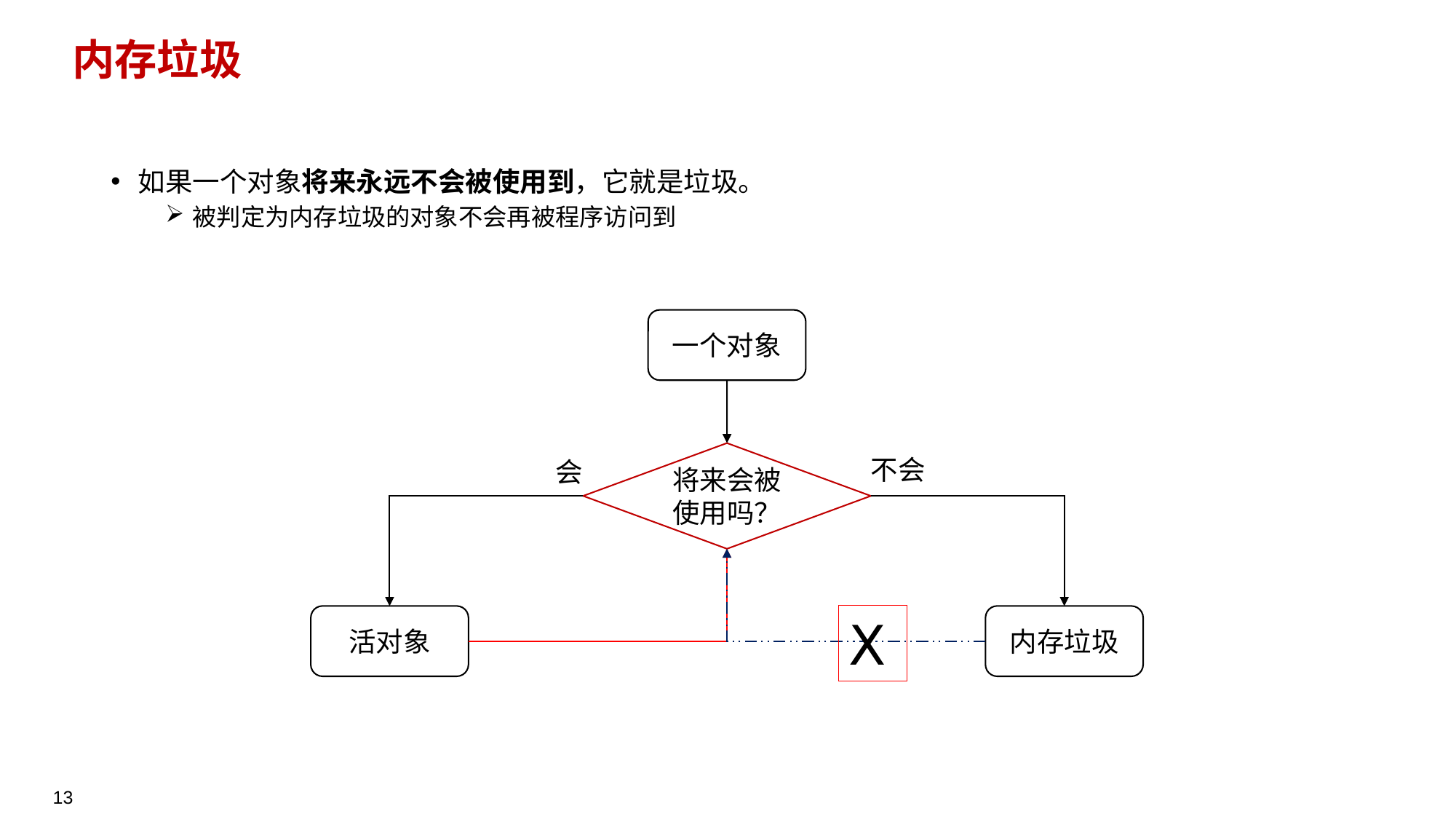

# 内存垃圾
如果一个对象将来永远不会被使用到，它就是垃圾。
被判定为内存垃圾的对象不会再被程序访问到
一个对象
将来会被使用吗？
不会
会
Ⅹ
活对象
内存垃圾